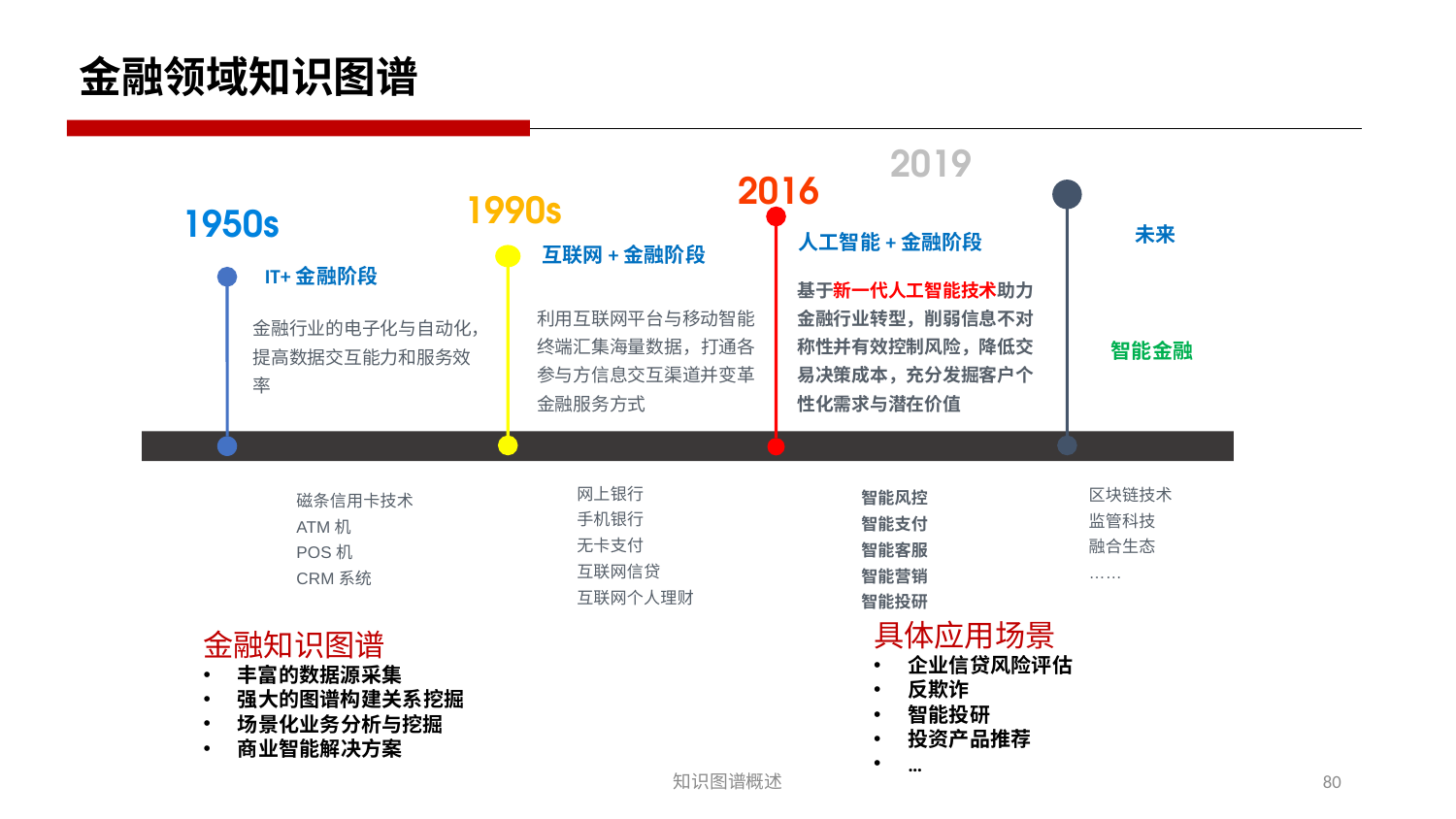

金融领域知识图谱

2019
2016
1990s

1950s
未来

人工智能+金融阶段
互联网+金融阶段

IT+金融阶段
基于新一代人工智能技术助力金融行业转型，削弱信息不对称性并有效控制风险，降低交易决策成本，充分发掘客户个性化需求与潜在价值

利用互联网平台与移动智能终端汇集海量数据，打通各参与方信息交互渠道并变革金融服务方式
金融行业的电子化与自动化，
提高数据交互能力和服务效率
智能金融

网上银行
手机银行
无卡支付
互联网信贷
互联网个人理财
区块链技术
监管科技
融合生态
……
智能风控
智能支付
智能客服
智能营销
智能投研
磁条信用卡技术
ATM机
POS机
CRM系统
具体应用场景
企业信贷风险评估
反欺诈
智能投研
投资产品推荐
…
金融知识图谱
丰富的数据源采集
强大的图谱构建关系挖掘
场景化业务分析与挖掘
商业智能解决方案
知识图谱概述
80